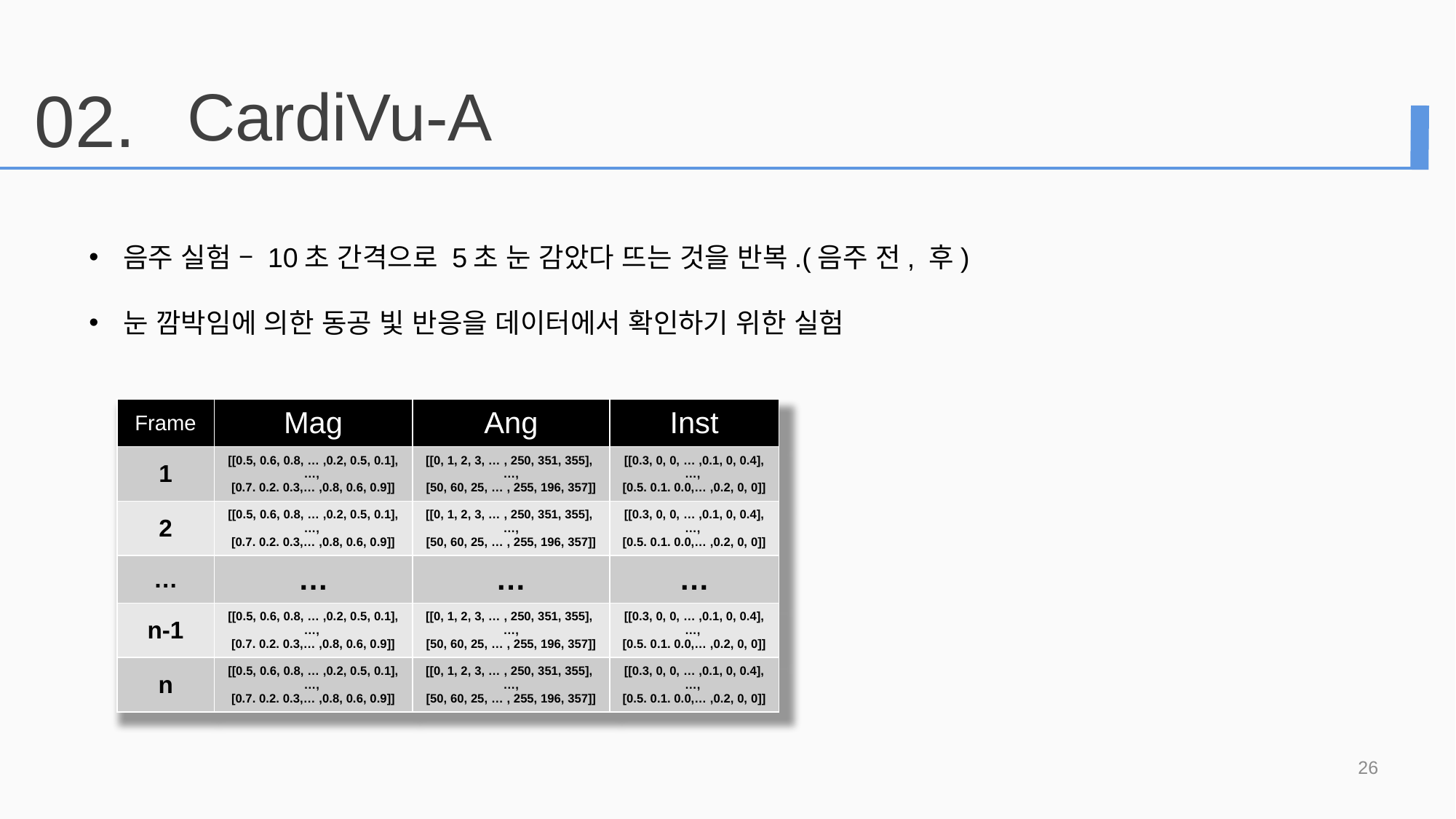

02.
CardiVu-A
음주 실험 – 10초 간격으로 5초 눈 감았다 뜨는 것을 반복.(음주 전, 후)

눈 깜박임에 의한 동공 빛 반응을 데이터에서 확인하기 위한 실험
| Frame | Mag | Ang | Inst |
| --- | --- | --- | --- |
| 1 | [[0.5, 0.6, 0.8, … ,0.2, 0.5, 0.1], …, [0.7. 0.2. 0.3,… ,0.8, 0.6, 0.9]] | [[0, 1, 2, 3, … , 250, 351, 355], …, [50, 60, 25, … , 255, 196, 357]] | [[0.3, 0, 0, … ,0.1, 0, 0.4], …, [0.5. 0.1. 0.0,… ,0.2, 0, 0]] |
| 2 | [[0.5, 0.6, 0.8, … ,0.2, 0.5, 0.1], …, [0.7. 0.2. 0.3,… ,0.8, 0.6, 0.9]] | [[0, 1, 2, 3, … , 250, 351, 355], …, [50, 60, 25, … , 255, 196, 357]] | [[0.3, 0, 0, … ,0.1, 0, 0.4], …, [0.5. 0.1. 0.0,… ,0.2, 0, 0]] |
| … | … | … | … |
| n-1 | [[0.5, 0.6, 0.8, … ,0.2, 0.5, 0.1], …, [0.7. 0.2. 0.3,… ,0.8, 0.6, 0.9]] | [[0, 1, 2, 3, … , 250, 351, 355], …, [50, 60, 25, … , 255, 196, 357]] | [[0.3, 0, 0, … ,0.1, 0, 0.4], …, [0.5. 0.1. 0.0,… ,0.2, 0, 0]] |
| n | [[0.5, 0.6, 0.8, … ,0.2, 0.5, 0.1], …, [0.7. 0.2. 0.3,… ,0.8, 0.6, 0.9]] | [[0, 1, 2, 3, … , 250, 351, 355], …, [50, 60, 25, … , 255, 196, 357]] | [[0.3, 0, 0, … ,0.1, 0, 0.4], …, [0.5. 0.1. 0.0,… ,0.2, 0, 0]] |
26